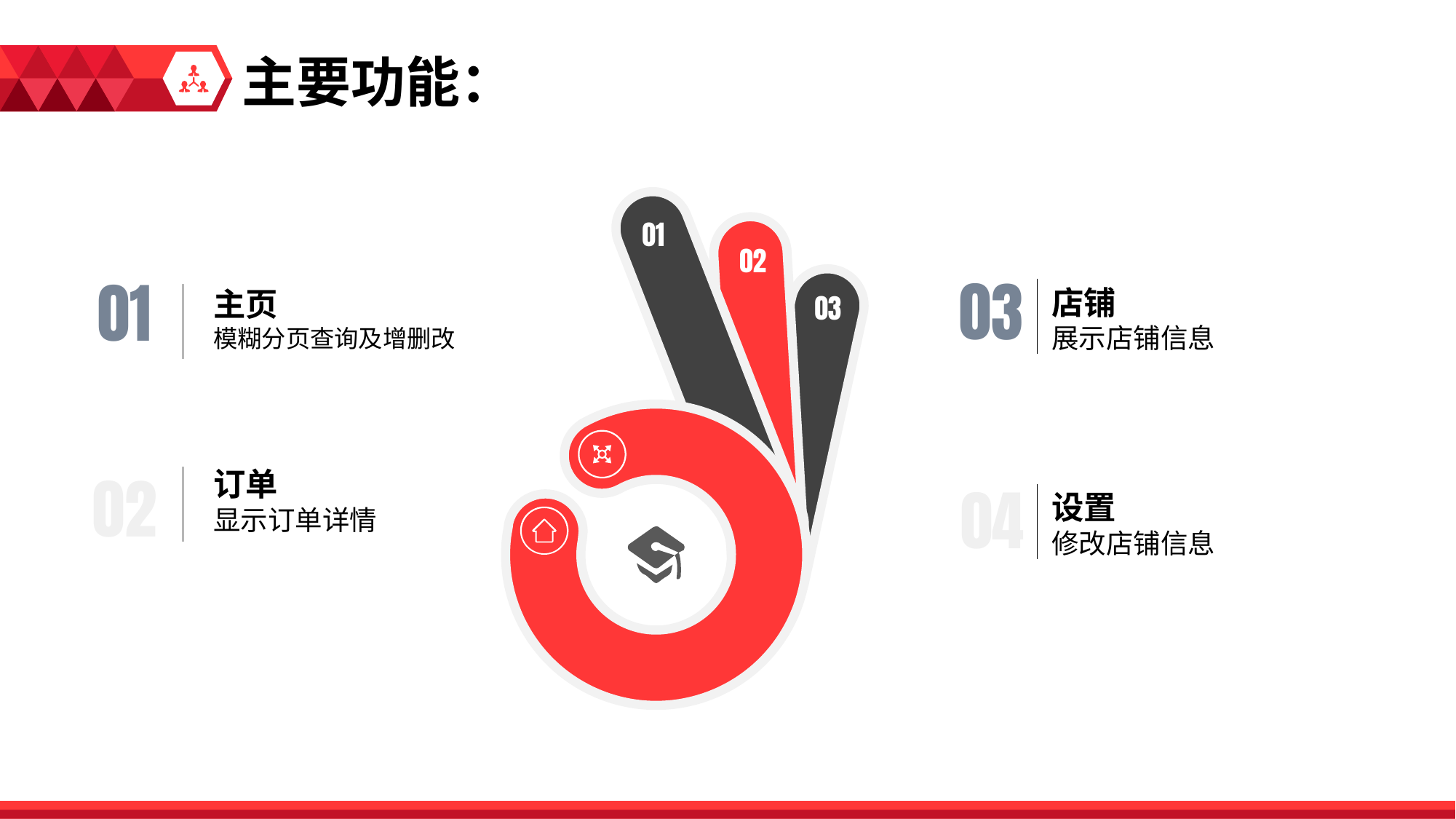

主要功能：
01
02
03

03
01
店铺
展示店铺信息
主页
模糊分页查询及增删改
订单
显示订单详情
02
04
设置
修改店铺信息